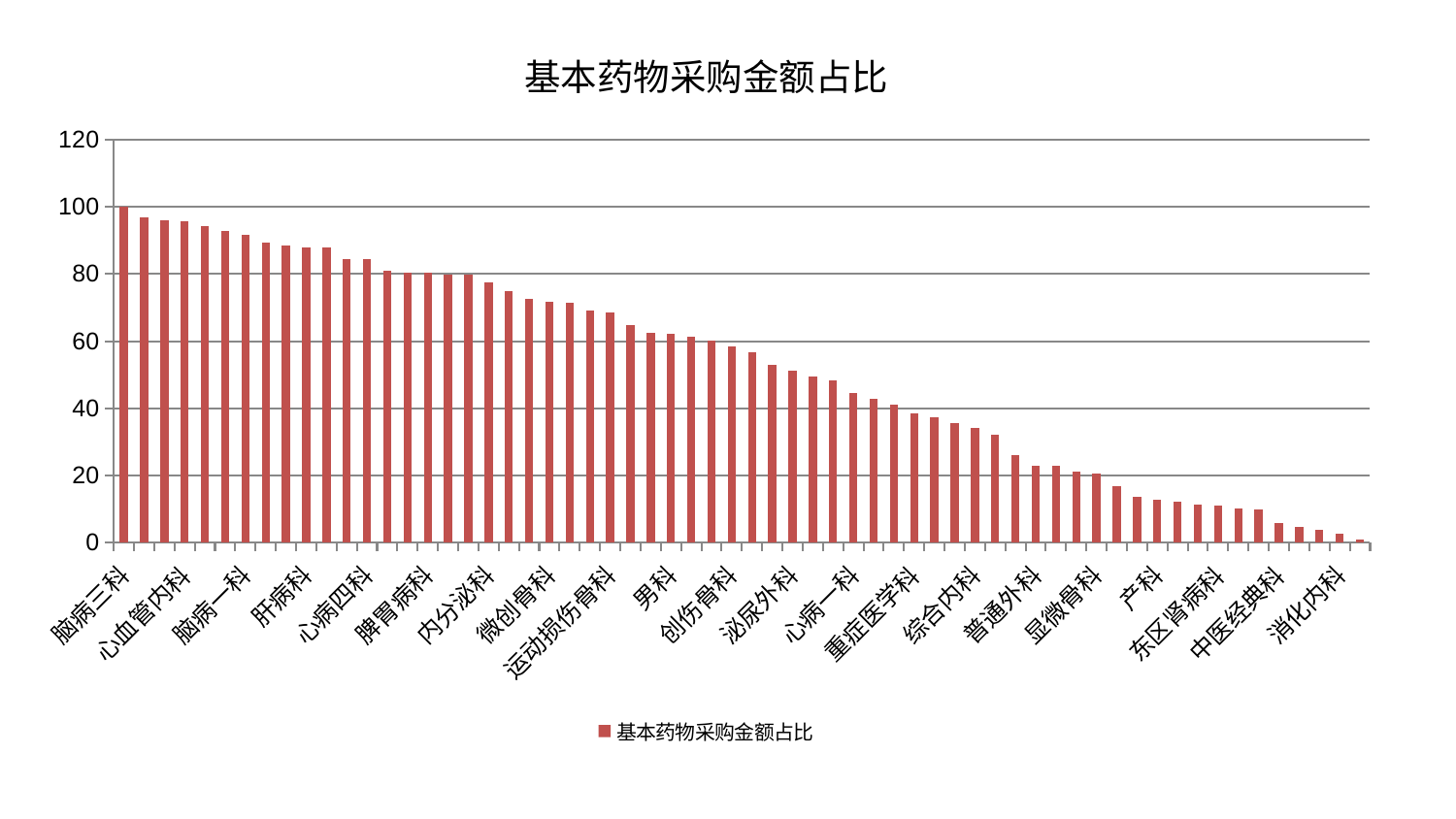

### Chart: 基本药物采购金额占比

| Category | 基本药物采购金额占比 |
|---|---|
| 脑病三科 | 100.0 |
| 骨科 | 96.71343678335826 |
| 推拿科 | 96.11675100347622 |
| 心血管内科 | 95.60588259536318 |
| 小儿推拿科 | 94.3751277685345 |
| 老年医学科 | 92.90899231718032 |
| 脑病一科 | 91.7199730882269 |
| 医院 | 89.2905480894827 |
| 美容皮肤科 | 88.42271805267117 |
| 肝病科 | 87.99173419307256 |
| 儿科 | 87.76236416926541 |
| 肿瘤内科 | 84.41151122857494 |
| 心病四科 | 84.3645224466737 |
| 皮肤科 | 80.84749168078837 |
| 脊柱骨科 | 80.53762016339367 |
| 脾胃病科 | 80.34540126126106 |
| 神经外科 | 79.811684564174 |
| 风湿病科 | 79.7420182086523 |
| 内分泌科 | 77.38553070858165 |
| 肝胆外科 | 74.97031199975275 |
| 口腔科 | 72.56462387921444 |
| 微创骨科 | 71.58395032033268 |
| 脑病二科 | 71.4921184042046 |
| 周围血管科 | 69.00846237125879 |
| 运动损伤骨科 | 68.58968132731773 |
| 呼吸内科 | 64.76000048809883 |
| 妇科妇二科合并 | 62.3995295055559 |
| 男科 | 62.091588134690895 |
| 血液科 | 61.202358905411984 |
| 西区重症医学科 | 60.17792217627734 |
| 创伤骨科 | 58.492025740036084 |
| 小儿骨科 | 56.729906534621264 |
| 身心医学科 | 52.818428760728935 |
| 泌尿外科 | 51.24078844237531 |
| 治未病中心 | 49.57123676457676 |
| 脾胃科消化科合并 | 48.18883011851339 |
| 心病一科 | 44.68173152768152 |
| 肛肠科 | 42.89792583368946 |
| 肾脏内科 | 40.95292213020802 |
| 重症医学科 | 38.4905058032558 |
| 胸外科 | 37.323813174291985 |
| 心病三科 | 35.45082581197532 |
| 综合内科 | 34.16683268767733 |
| 中医外治中心 | 32.111356501878966 |
| 关节骨科 | 25.95006558727397 |
| 普通外科 | 23.016685614371987 |
| 妇二科 | 22.99758214022034 |
| 心病二科 | 21.081869753001246 |
| 显微骨科 | 20.52761815659931 |
| 乳腺甲状腺外科 | 16.70700076135149 |
| 耳鼻喉科 | 13.554723418033047 |
| 产科 | 12.715228900692763 |
| 眼科 | 12.126517866779025 |
| 康复科 | 11.371711345397184 |
| 东区肾病科 | 10.914264455344203 |
| 神经内科 | 10.306212675448537 |
| 针灸科 | 10.014689719469269 |
| 中医经典科 | 5.856689510337431 |
| 妇科 | 4.67368125929242 |
| 肾病科 | 3.877012764700641 |
| 消化内科 | 2.5925314665035746 |
| 东区重症医学科 | 0.9679380903524893 |
33